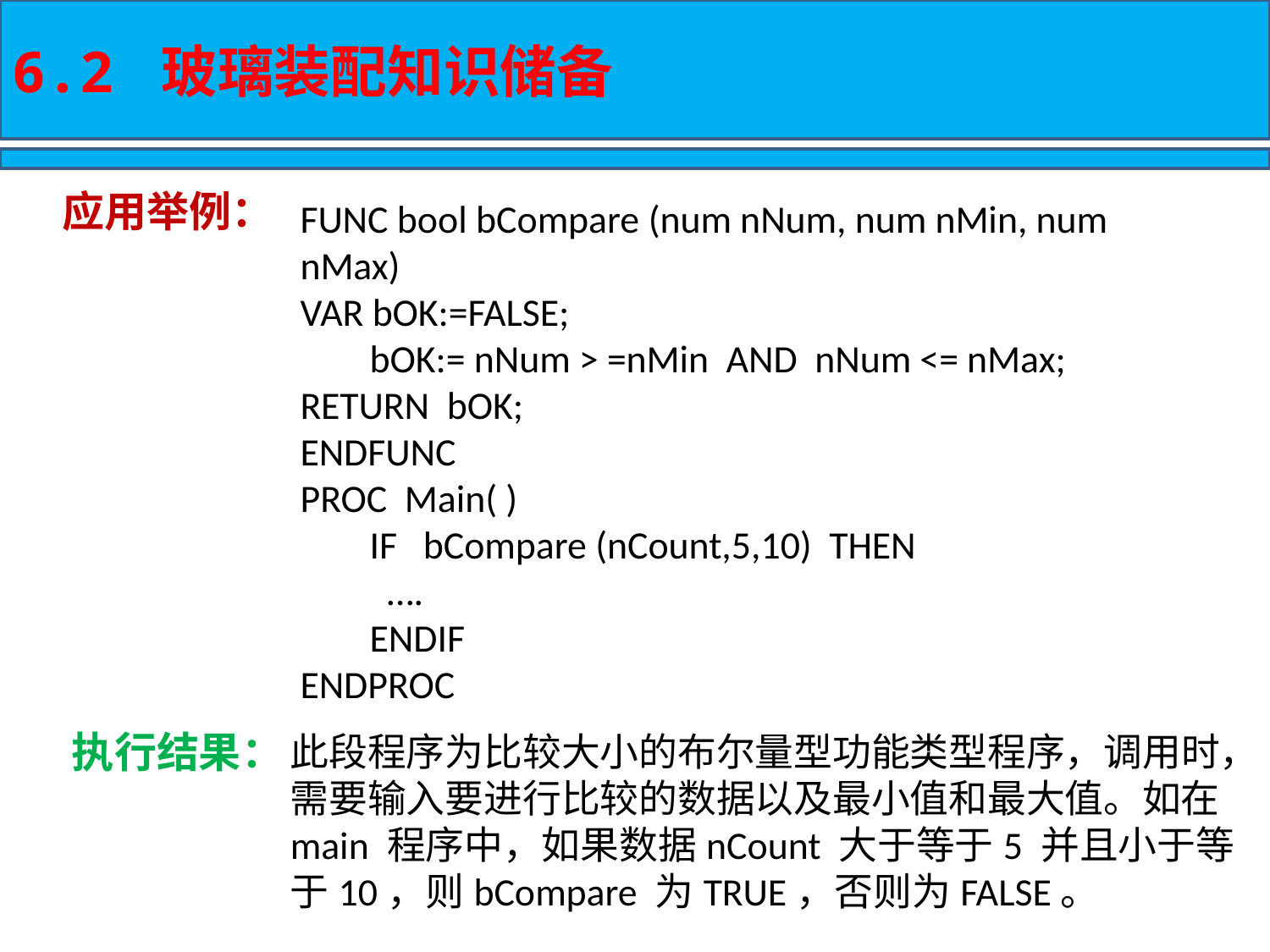

6.2 玻璃装配知识储备

应用举例：
FUNC bool bCompare (num nNum, num nMin, num nMax)
VAR bOK:=FALSE;
        bOK:= nNum > =nMin  AND  nNum <= nMax;
RETURN  bOK;
ENDFUNC
PROC  Main( )
        IF   bCompare (nCount,5,10)  THEN
          ….
        ENDIF
ENDPROC

执行结果：
此段程序为比较大小的布尔量型功能类型程序，调用时，需要输入要进行比较的数据以及最小值和最大值。如在main 程序中，如果数据nCount 大于等于5 并且小于等于10，则bCompare 为TRUE，否则为FALSE。